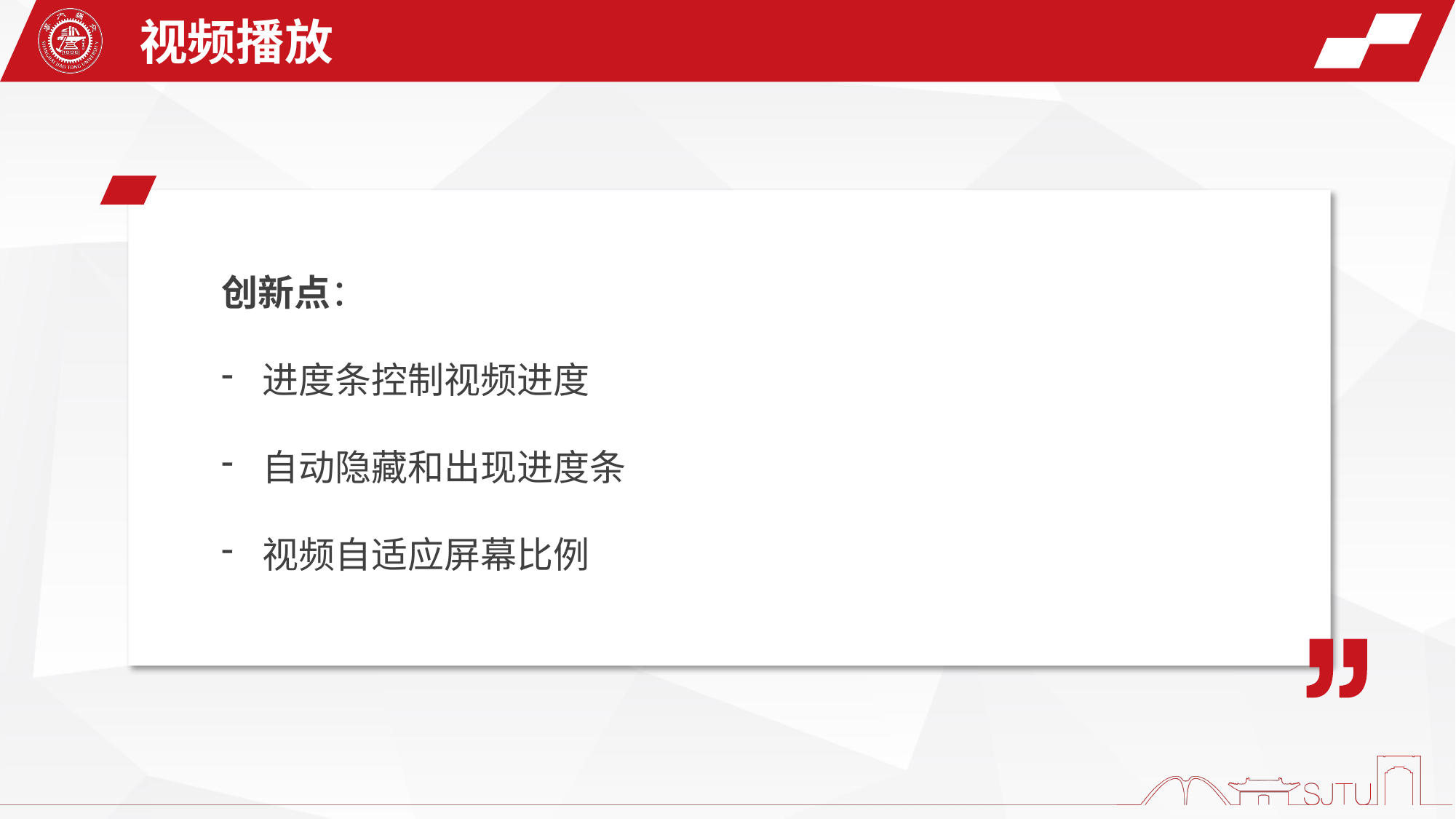

视频播放

创新点：
进度条控制视频进度
自动隐藏和出现进度条
视频自适应屏幕比例